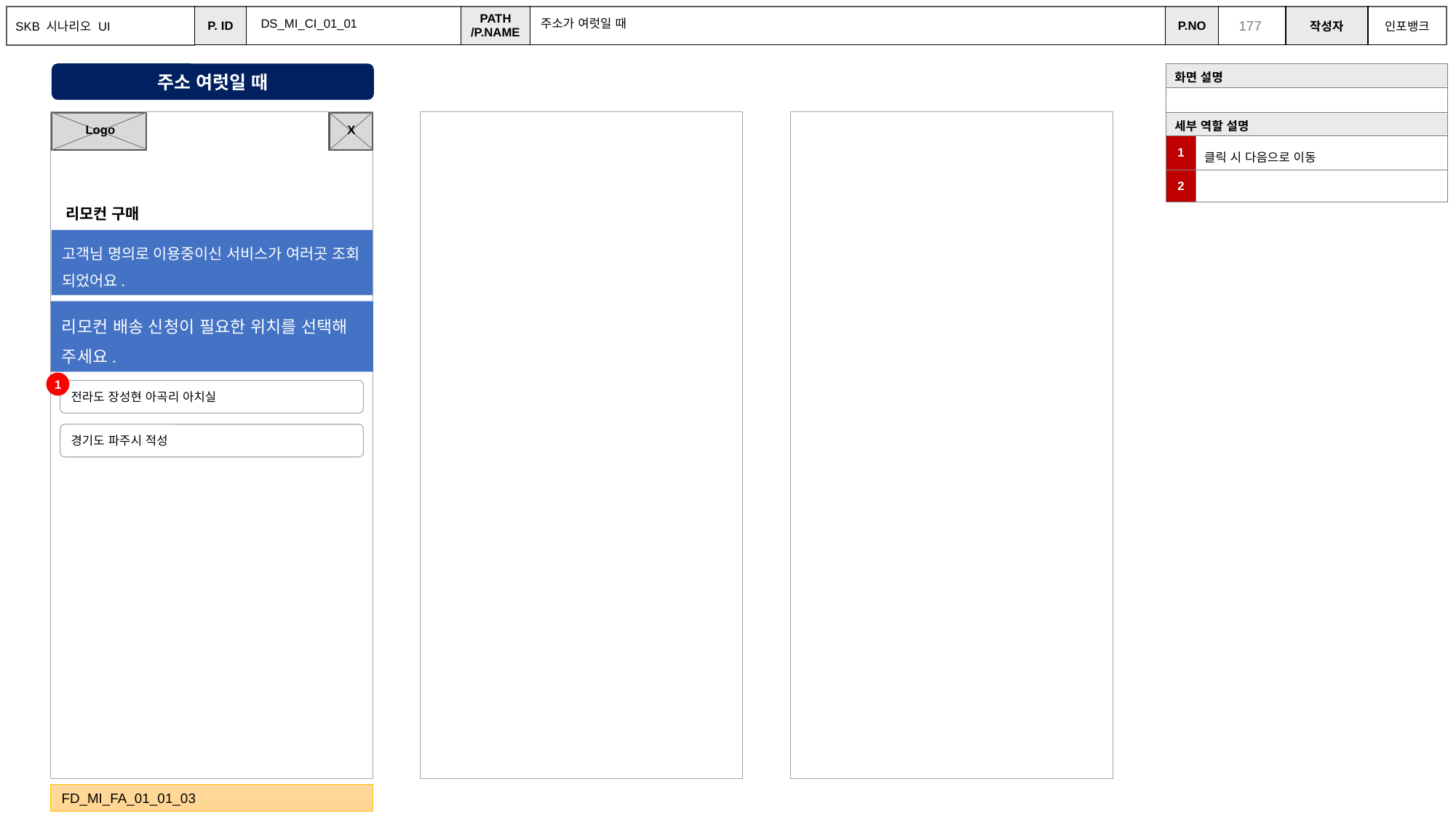

DS_MI_CI_01_01
주소가 여럿일 때
주소 여럿일 때
| 화면 설명 |  |
| --- | --- |
|  |  |
| 세부 역할 설명 |  |
| 1 | 클릭 시 다음으로 이동 |
| 2 |  |

X

Logo
리모컨 구매
고객님 명의로 이용중이신 서비스가 여러곳 조회 되었어요.
리모컨 배송 신청이 필요한 위치를 선택해 주세요.
1

전라도 장성현 아곡리 아치실

경기도 파주시 적성
FD_MI_FA_01_01_03